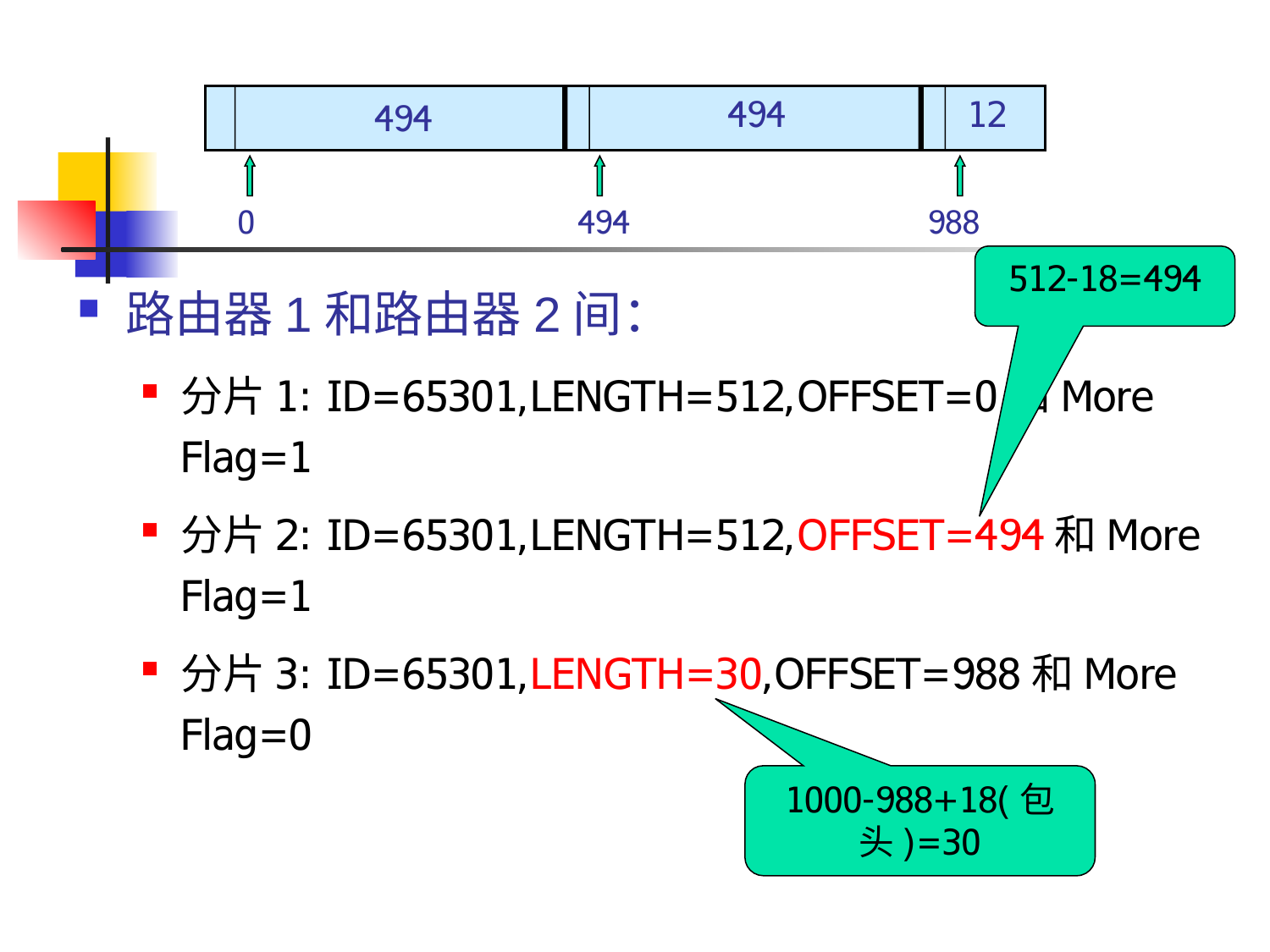

494

12
494

0
494
988
512-18=494
路由器1和路由器2间：
分片1: ID=65301,LENGTH=512,OFFSET=0和More Flag=1
分片2: ID=65301,LENGTH=512,OFFSET=494和More Flag=1
分片3: ID=65301,LENGTH=30,OFFSET=988和More Flag=0
1000-988+18(包头)=30